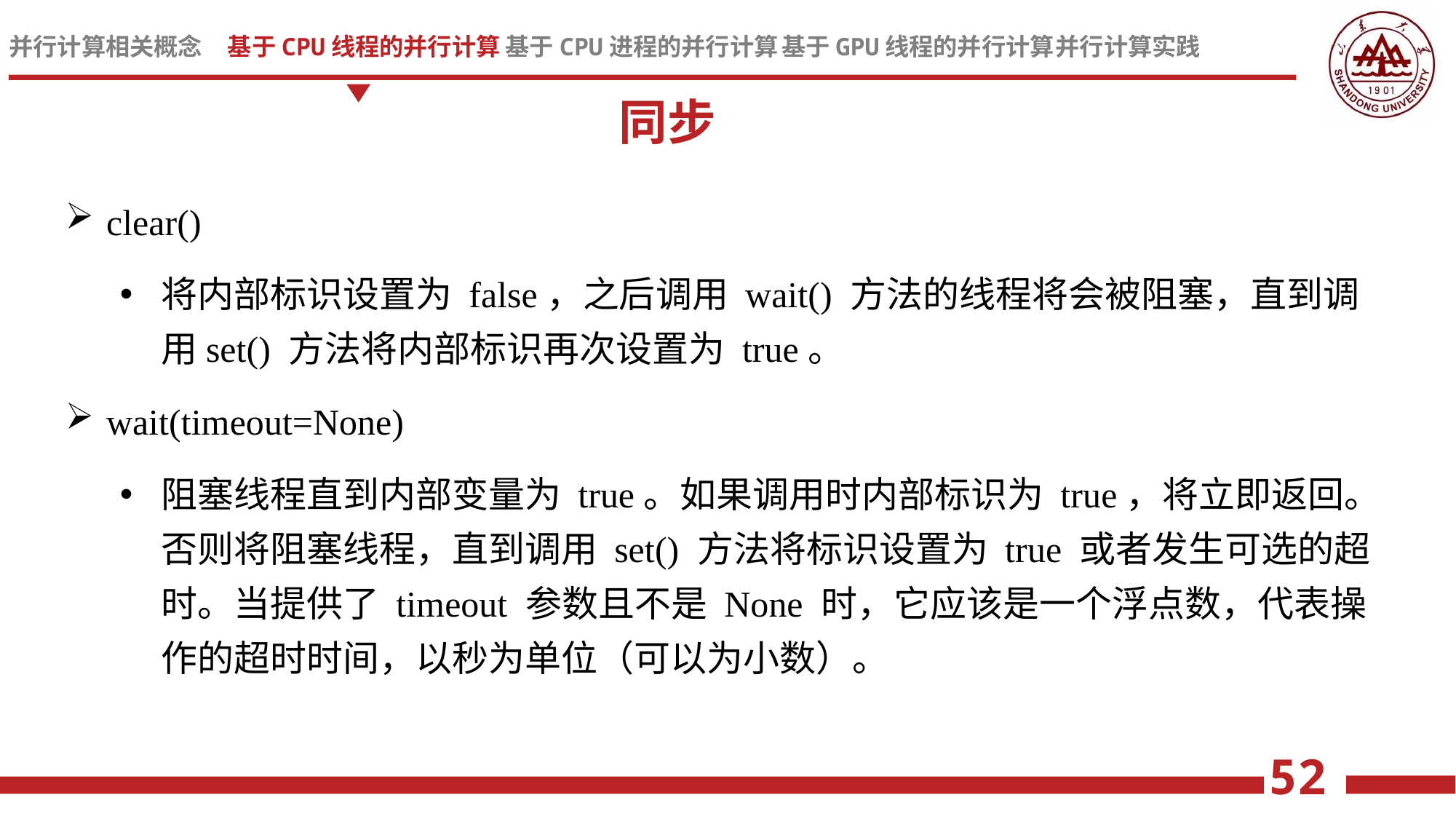

同步
clear()
将内部标识设置为 false，之后调用 wait() 方法的线程将会被阻塞，直到调用set() 方法将内部标识再次设置为 true。
wait(timeout=None)
阻塞线程直到内部变量为 true。如果调用时内部标识为 true，将立即返回。否则将阻塞线程，直到调用 set() 方法将标识设置为 true 或者发生可选的超时。当提供了 timeout 参数且不是 None 时，它应该是一个浮点数，代表操作的超时时间，以秒为单位（可以为小数）。